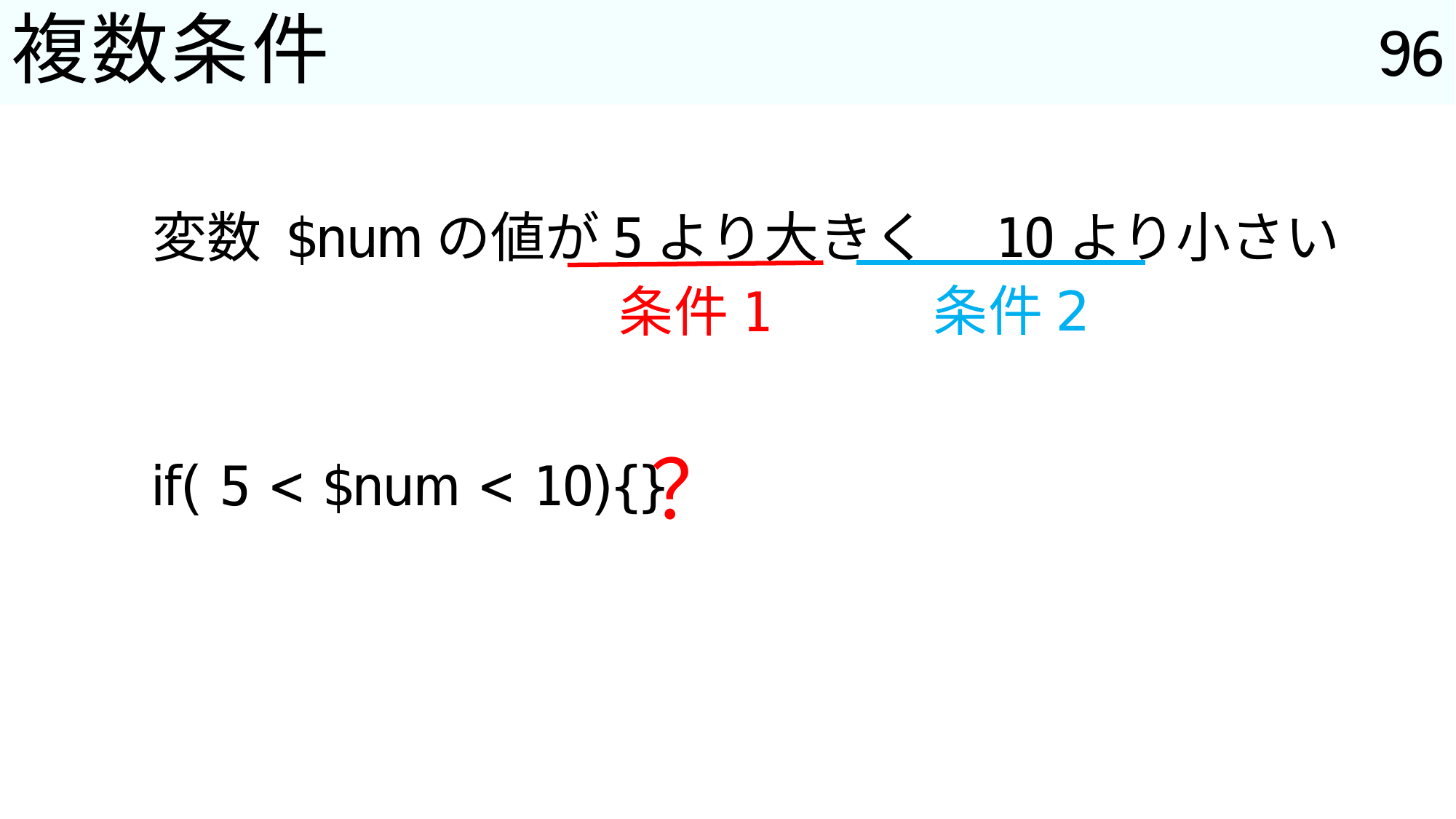

96
# 複数条件
変数 $numの値が5より大きく　10より小さい

if( 5 < $num < 10){}
条件2
条件1
？